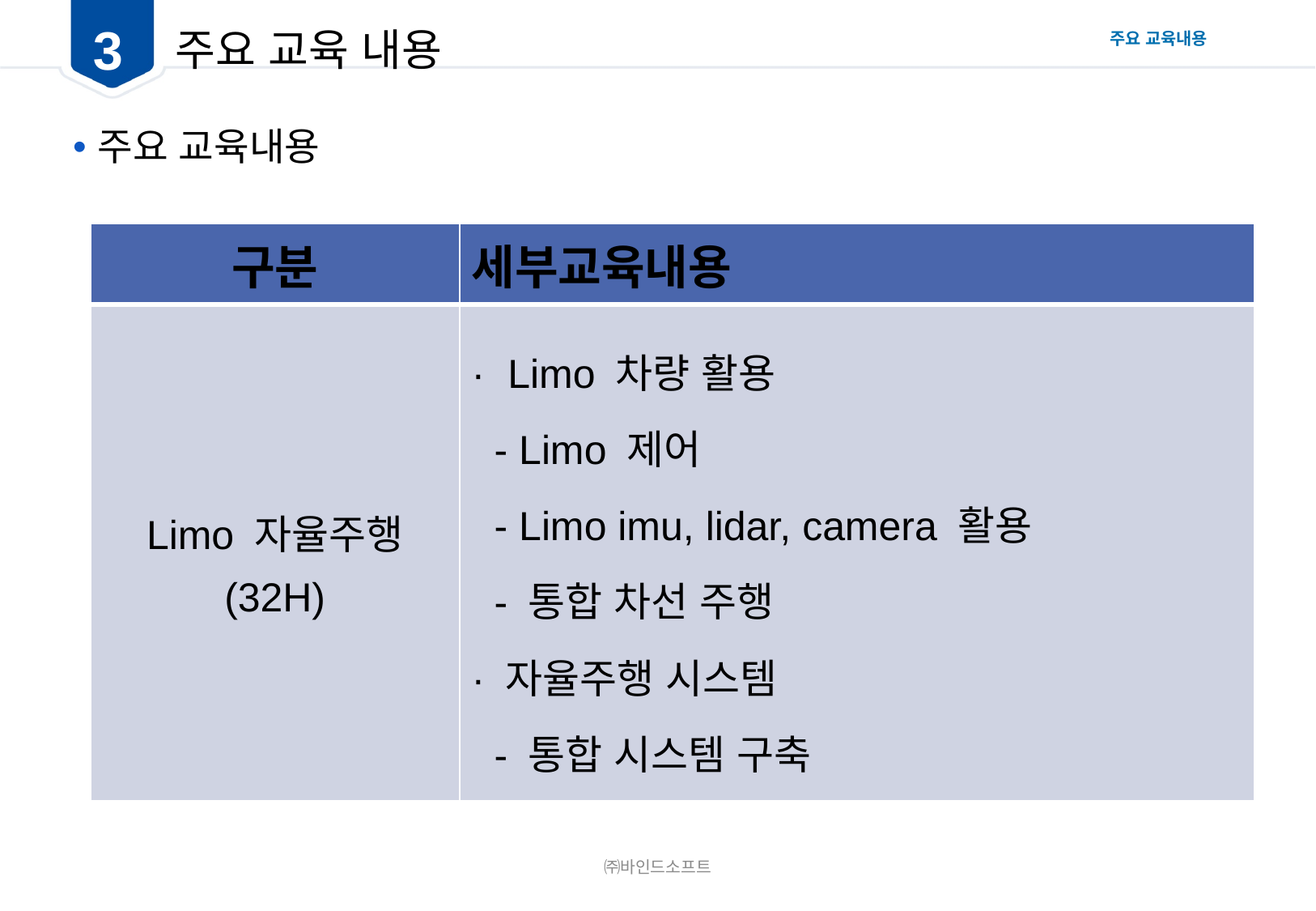

3
# 주요 교육 내용
주요 교육내용
주요 교육내용
| 구분 | 세부교육내용 |
| --- | --- |
| Limo 자율주행 (32H) | · Limo 차량 활용 - Limo 제어 - Limo imu, lidar, camera 활용 - 통합 차선 주행 · 자율주행 시스템 - 통합 시스템 구축 |
㈜바인드소프트